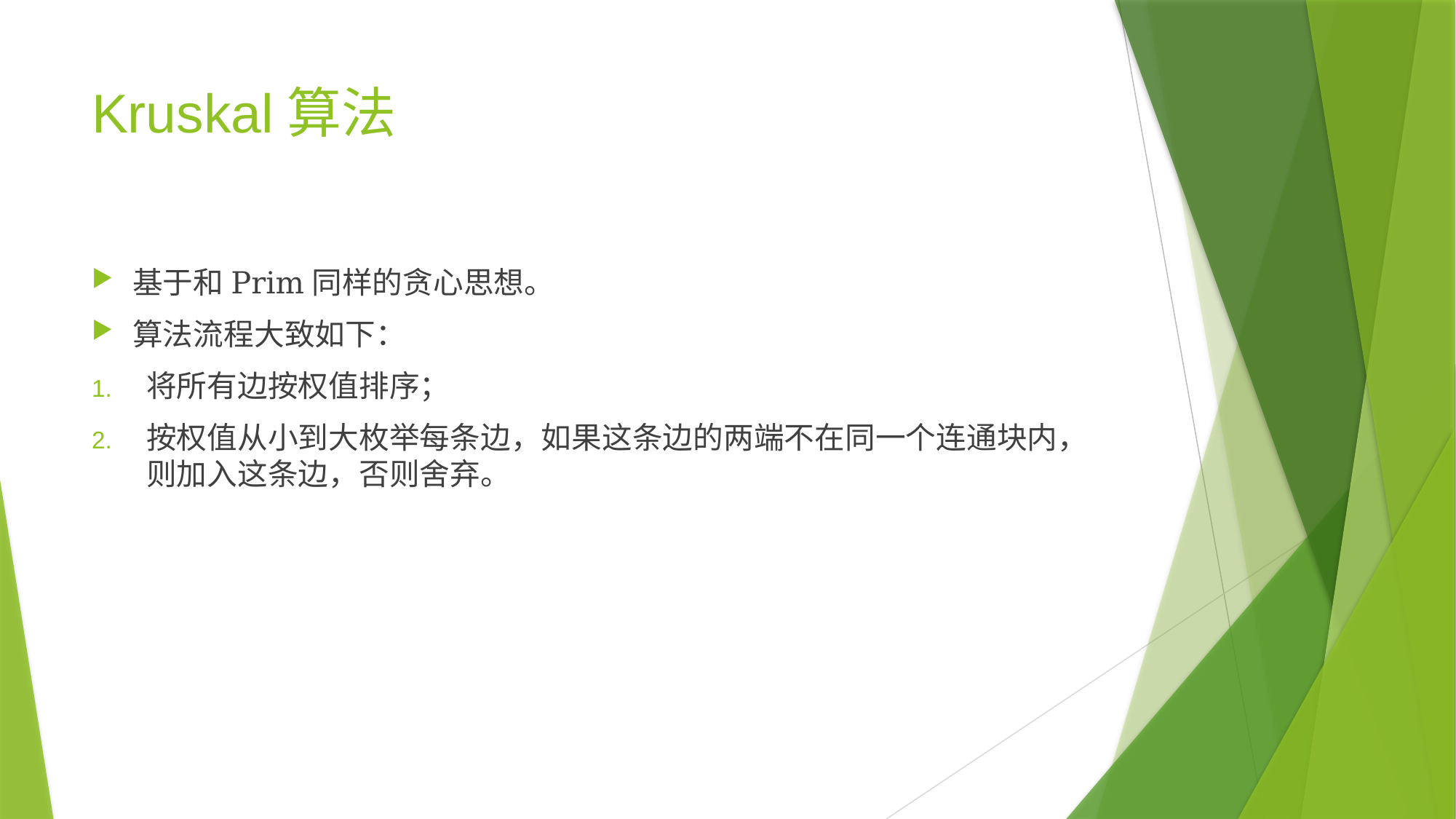

# Kruskal算法
基于和Prim同样的贪心思想。
算法流程大致如下：
将所有边按权值排序；
按权值从小到大枚举每条边，如果这条边的两端不在同一个连通块内，则加入这条边，否则舍弃。